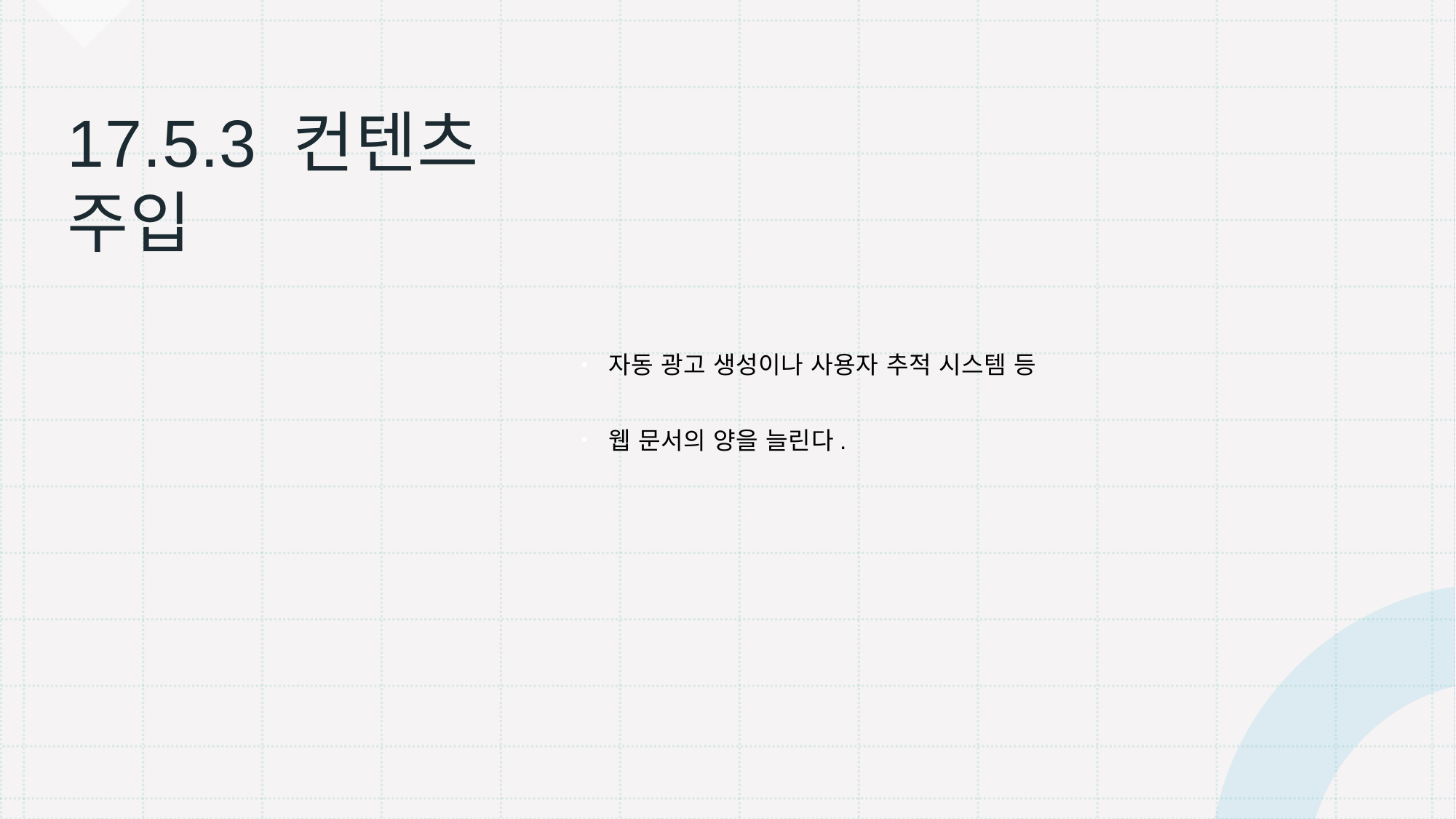

자동 광고 생성이나 사용자 추적 시스템 등

웹 문서의 양을 늘린다.

# 17.5.3 컨텐츠 주입